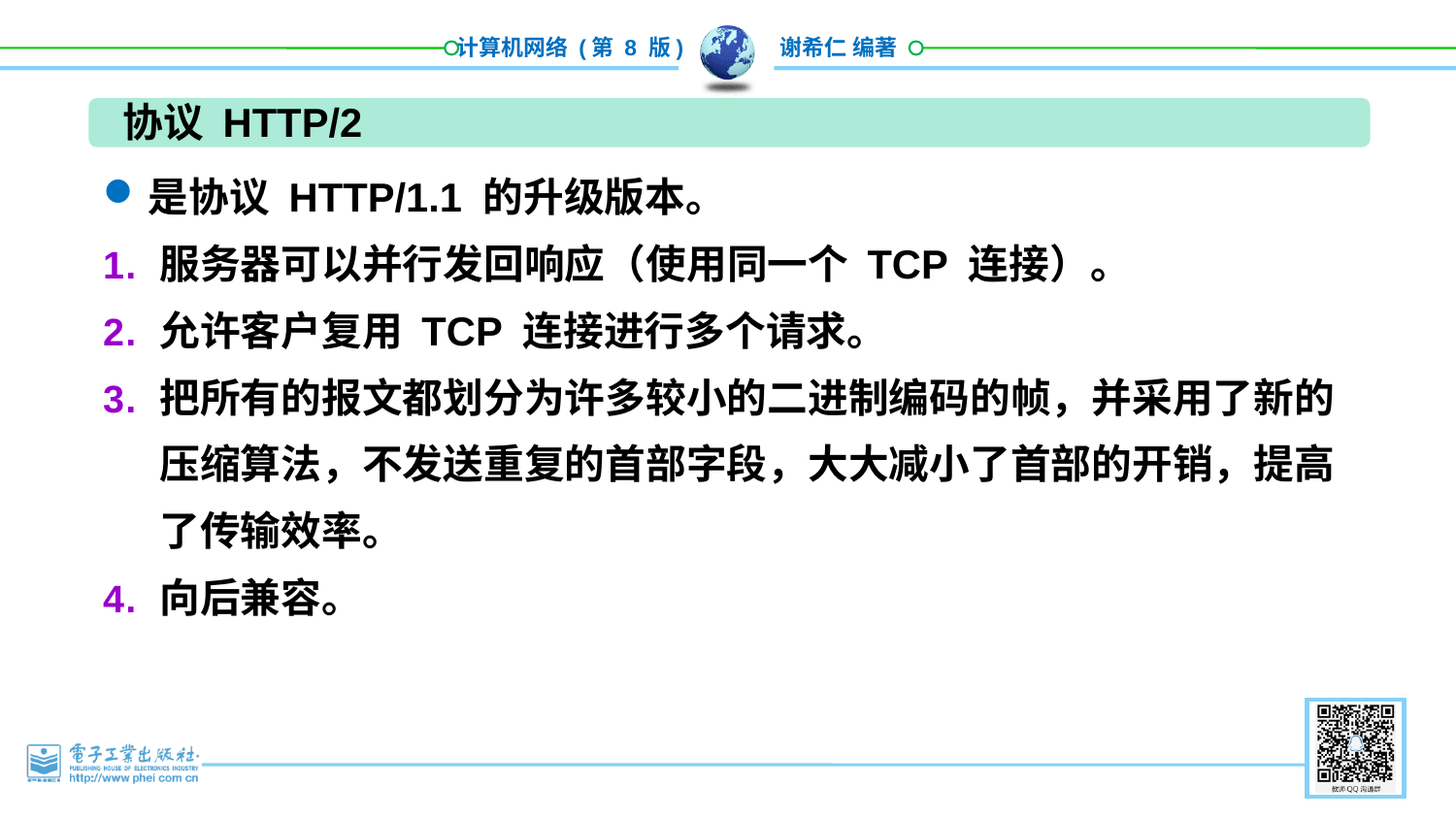

协议 HTTP/2

是协议 HTTP/1.1 的升级版本。
服务器可以并行发回响应（使用同一个 TCP 连接）。
允许客户复用 TCP 连接进行多个请求。
把所有的报文都划分为许多较小的二进制编码的帧，并采用了新的压缩算法，不发送重复的首部字段，大大减小了首部的开销，提高了传输效率。
向后兼容。